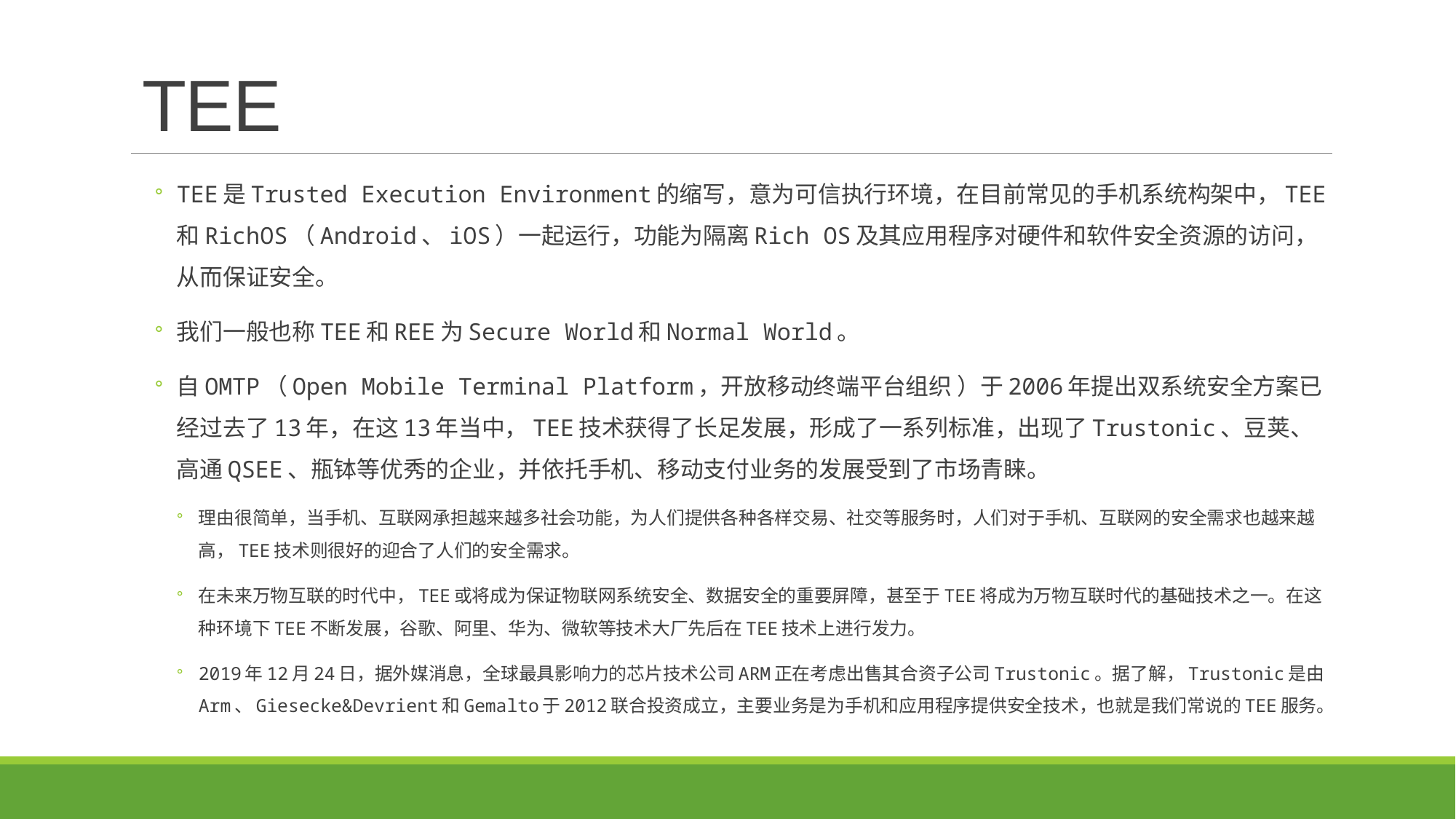

# TEE
TEE是Trusted Execution Environment的缩写，意为可信执行环境，在目前常见的手机系统构架中，TEE和RichOS（Android、iOS）一起运行，功能为隔离Rich OS及其应用程序对硬件和软件安全资源的访问，从而保证安全。
我们一般也称TEE和REE为Secure World和Normal World。
自OMTP（Open Mobile Terminal Platform，开放移动终端平台组织 ）于2006年提出双系统安全方案已经过去了13年，在这13年当中，TEE技术获得了长足发展，形成了一系列标准，出现了Trustonic、豆荚、高通QSEE、瓶钵等优秀的企业，并依托手机、移动支付业务的发展受到了市场青睐。
理由很简单，当手机、互联网承担越来越多社会功能，为人们提供各种各样交易、社交等服务时，人们对于手机、互联网的安全需求也越来越高，TEE技术则很好的迎合了人们的安全需求。
在未来万物互联的时代中，TEE或将成为保证物联网系统安全、数据安全的重要屏障，甚至于TEE将成为万物互联时代的基础技术之一。在这种环境下TEE不断发展，谷歌、阿里、华为、微软等技术大厂先后在TEE技术上进行发力。
2019年12月24日，据外媒消息，全球最具影响力的芯片技术公司ARM正在考虑出售其合资子公司Trustonic。据了解，Trustonic是由Arm、Giesecke&Devrient和Gemalto于2012联合投资成立，主要业务是为手机和应用程序提供安全技术，也就是我们常说的TEE服务。